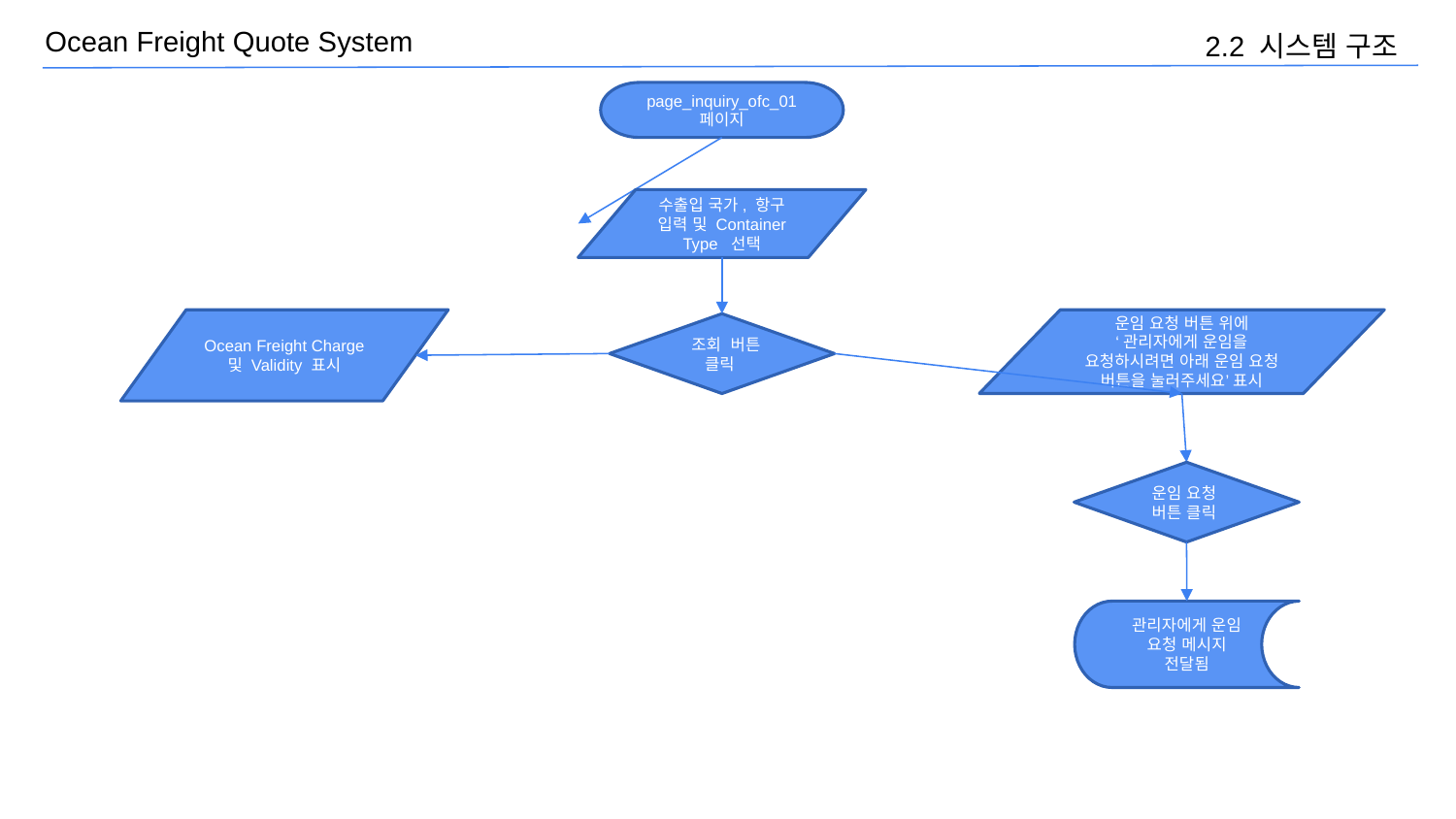

2.2 시스템 구조
page_inquiry_ofc_01
페이지
수출입 국가, 항구 입력 및 Container Type  선택
Ocean Freight Charge 및 Validity 표시
운임 요청 버튼 위에
‘관리자에게 운임을 요청하시려면 아래 운임 요청 버튼을 눌러주세요’ 표시
 조회  버튼 클릭
운임 요청  버튼 클릭
관리자에게 운임 요청 메시지 전달됨